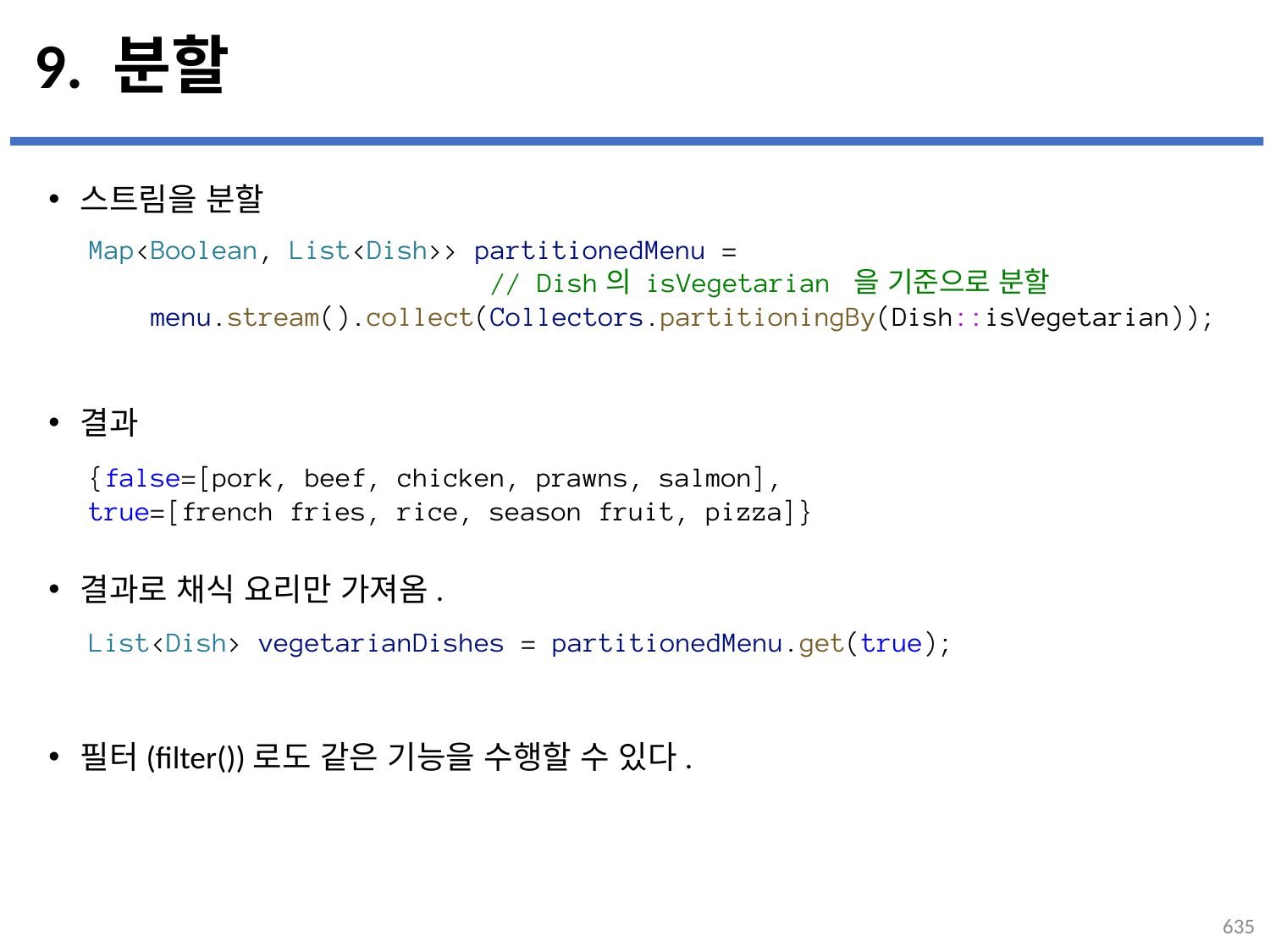

# 9. 분할
스트림을 분할

결과

결과로 채식 요리만 가져옴.

필터(filter())로도 같은 기능을 수행할 수 있다.

Map<Boolean, List<Dish>> partitionedMenu =
                          // Dish의 isVegetarian 을 기준으로 분할
    menu.stream().collect(Collectors.partitioningBy(Dish::isVegetarian));
{false=[pork, beef, chicken, prawns, salmon],
true=[french fries, rice, season fruit, pizza]}
List<Dish> vegetarianDishes = partitionedMenu.get(true);
635